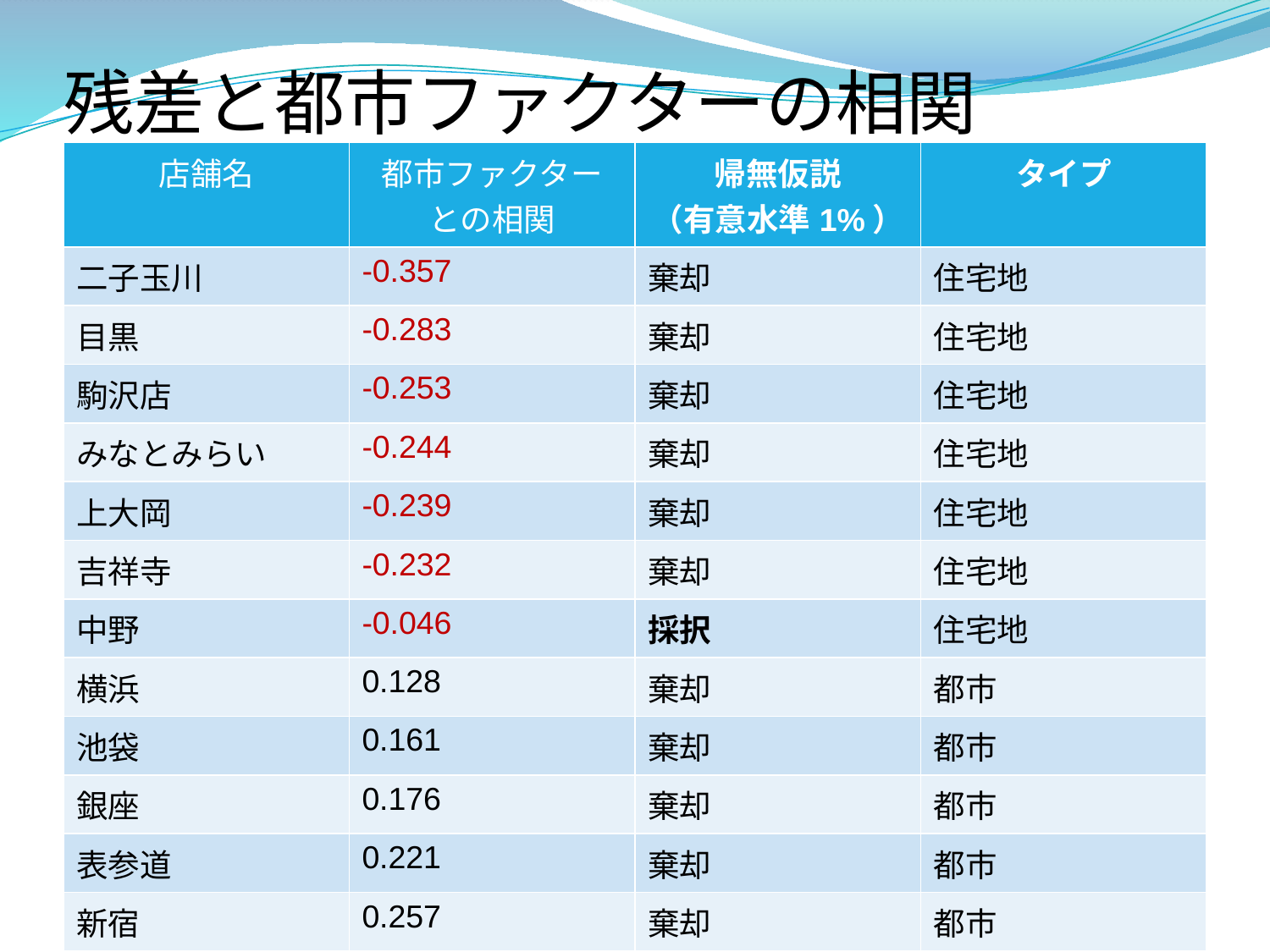

# 残差と都市ファクターの相関
| 店舗名 | 都市ファクター との相関 | 帰無仮説 （有意水準1%） | タイプ |
| --- | --- | --- | --- |
| 二子玉川 | -0.357 | 棄却 | 住宅地 |
| 目黒 | -0.283 | 棄却 | 住宅地 |
| 駒沢店 | -0.253 | 棄却 | 住宅地 |
| みなとみらい | -0.244 | 棄却 | 住宅地 |
| 上大岡 | -0.239 | 棄却 | 住宅地 |
| 吉祥寺 | -0.232 | 棄却 | 住宅地 |
| 中野 | -0.046 | 採択 | 住宅地 |
| 横浜 | 0.128 | 棄却 | 都市 |
| 池袋 | 0.161 | 棄却 | 都市 |
| 銀座 | 0.176 | 棄却 | 都市 |
| 表参道 | 0.221 | 棄却 | 都市 |
| 新宿 | 0.257 | 棄却 | 都市 |
| 全体 | 0.048 | 採択 |  |
チーム葛飾
33